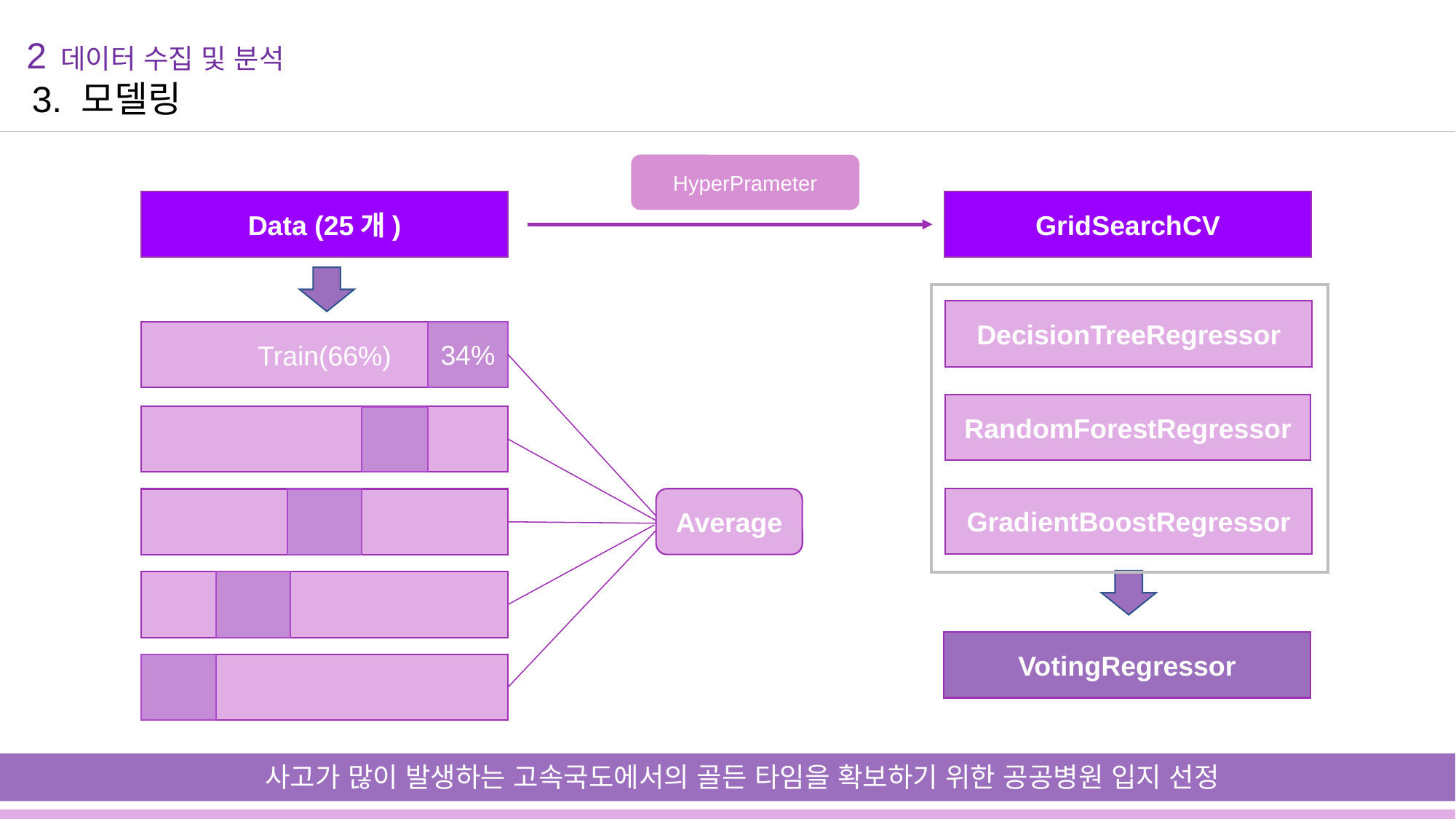

2 데이터 수집 및 분석
3. 모델링
HyperPrameter
Data (25개)
GridSearchCV

DecisionTreeRegressor
34%
Train(66%)
RandomForestRegressor

GradientBoostRegressor
Average

Train

VotingRegressor

사고가 많이 발생하는 고속국도에서의 골든 타임을 확보하기 위한 공공병원 입지 선정